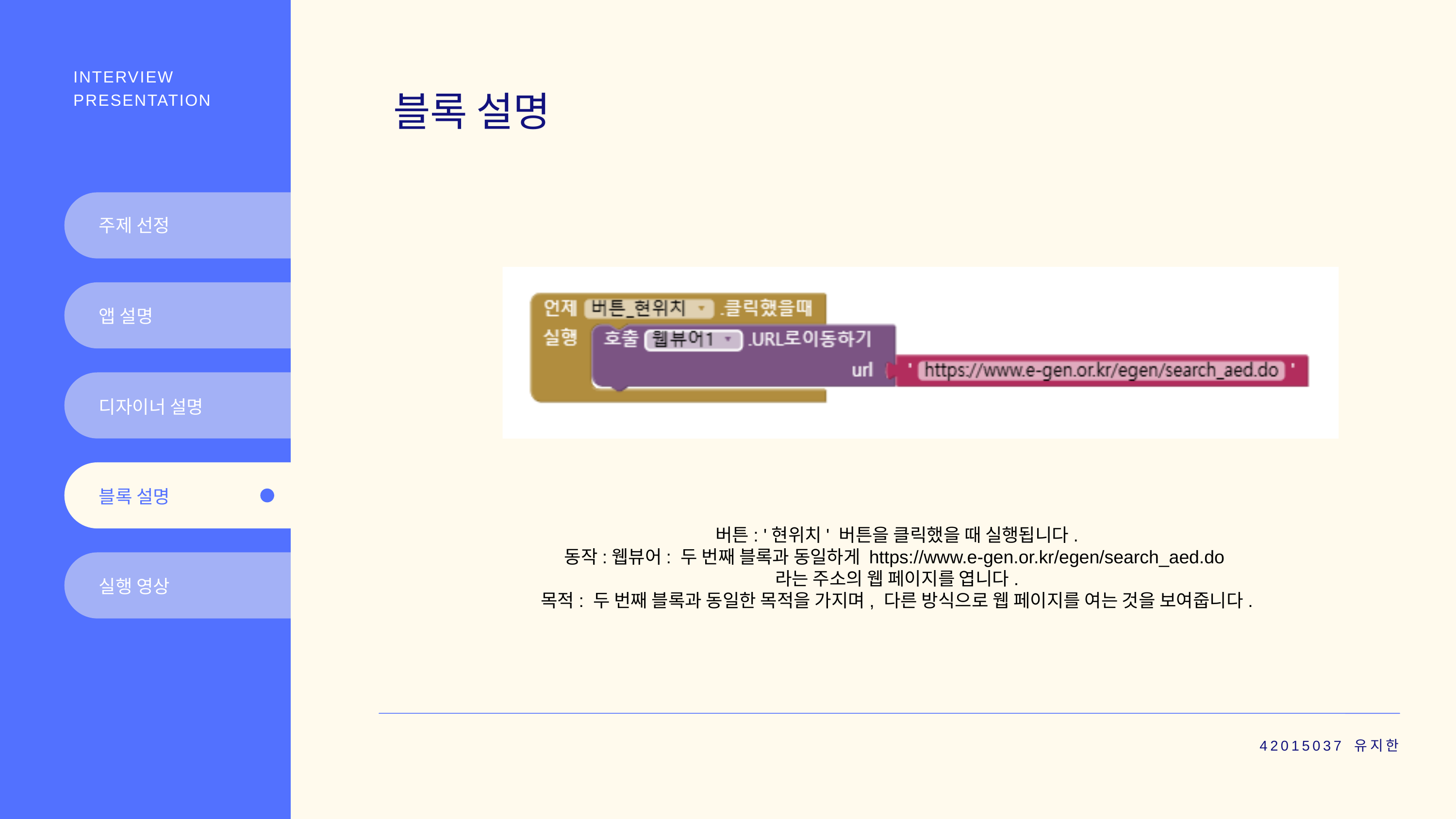

INTERVIEW PRESENTATION
블록 설명

주제 선정

앱 설명

디자이너 설명

블록 설명

버튼: '현위치' 버튼을 클릭했을 때 실행됩니다.
동작:웹뷰어: 두 번째 블록과 동일하게 https://www.e-gen.or.kr/egen/search_aed.do
라는 주소의 웹 페이지를 엽니다.
목적: 두 번째 블록과 동일한 목적을 가지며, 다른 방식으로 웹 페이지를 여는 것을 보여줍니다.

실행 영상

42015037 유지한